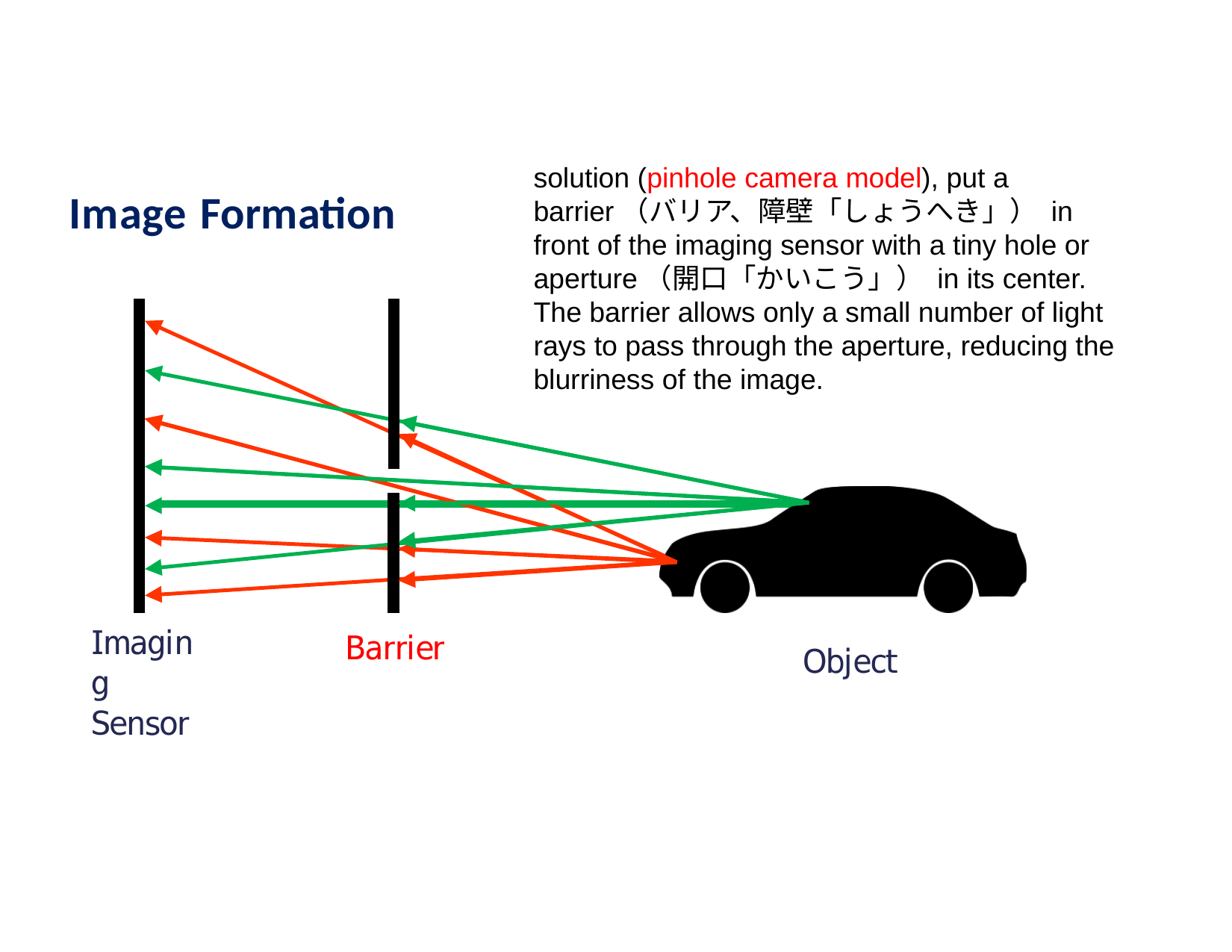

solution (pinhole camera model), put a barrier（バリア、障壁「しょうへき」） in front of the imaging sensor with a tiny hole or aperture（開口「かいこう」） in its center.
The barrier allows only a small number of light rays to pass through the aperture, reducing the blurriness of the image.
# Image Formation

Imaging  Sensor
Barrier
Object